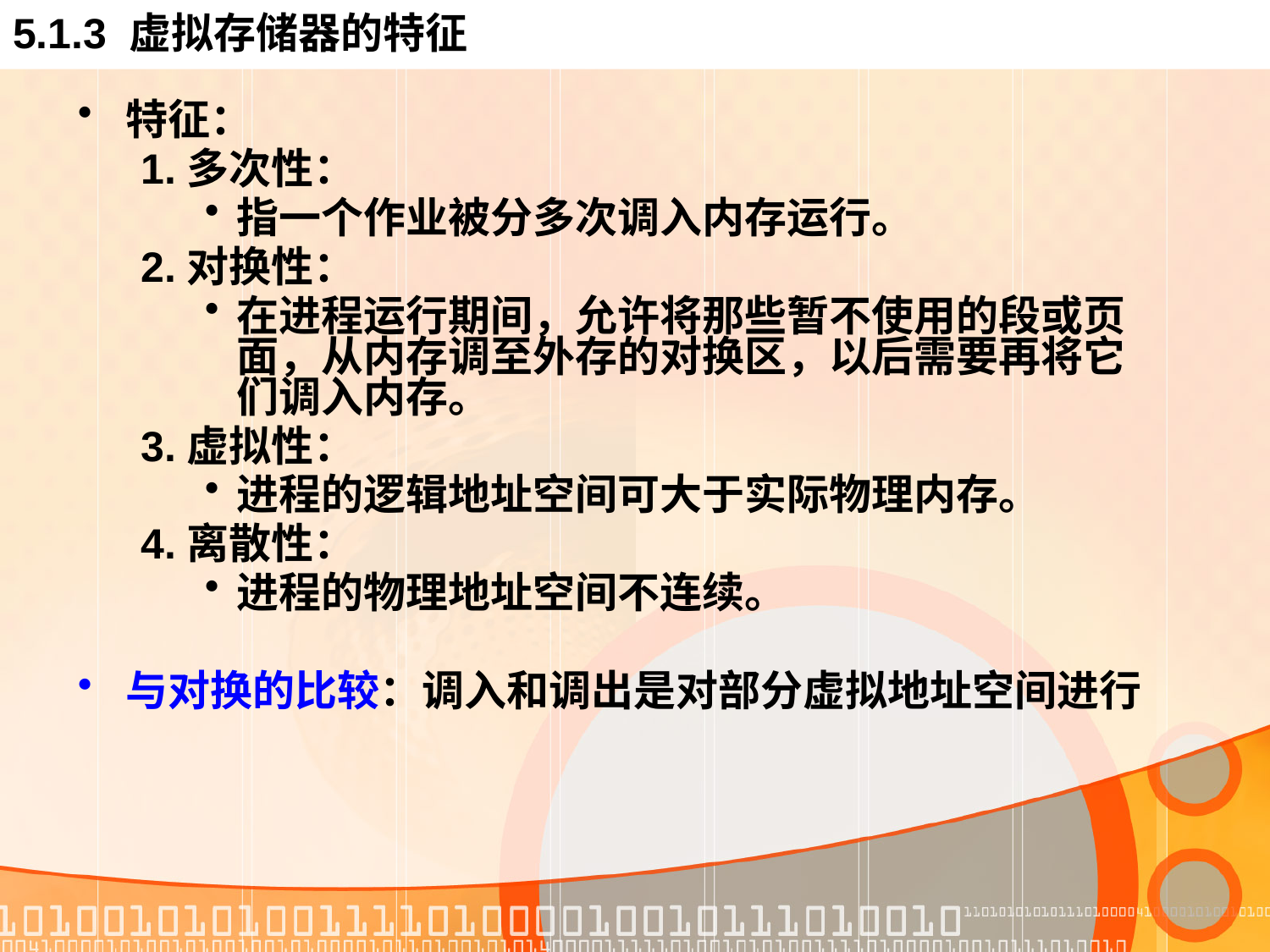

# 5.1.3 虚拟存储器的特征
特征：
1.多次性：
指一个作业被分多次调入内存运行。
2.对换性：
在进程运行期间，允许将那些暂不使用的段或页面，从内存调至外存的对换区，以后需要再将它们调入内存。
3.虚拟性：
进程的逻辑地址空间可大于实际物理内存。
4.离散性：
进程的物理地址空间不连续。

与对换的比较：调入和调出是对部分虚拟地址空间进行